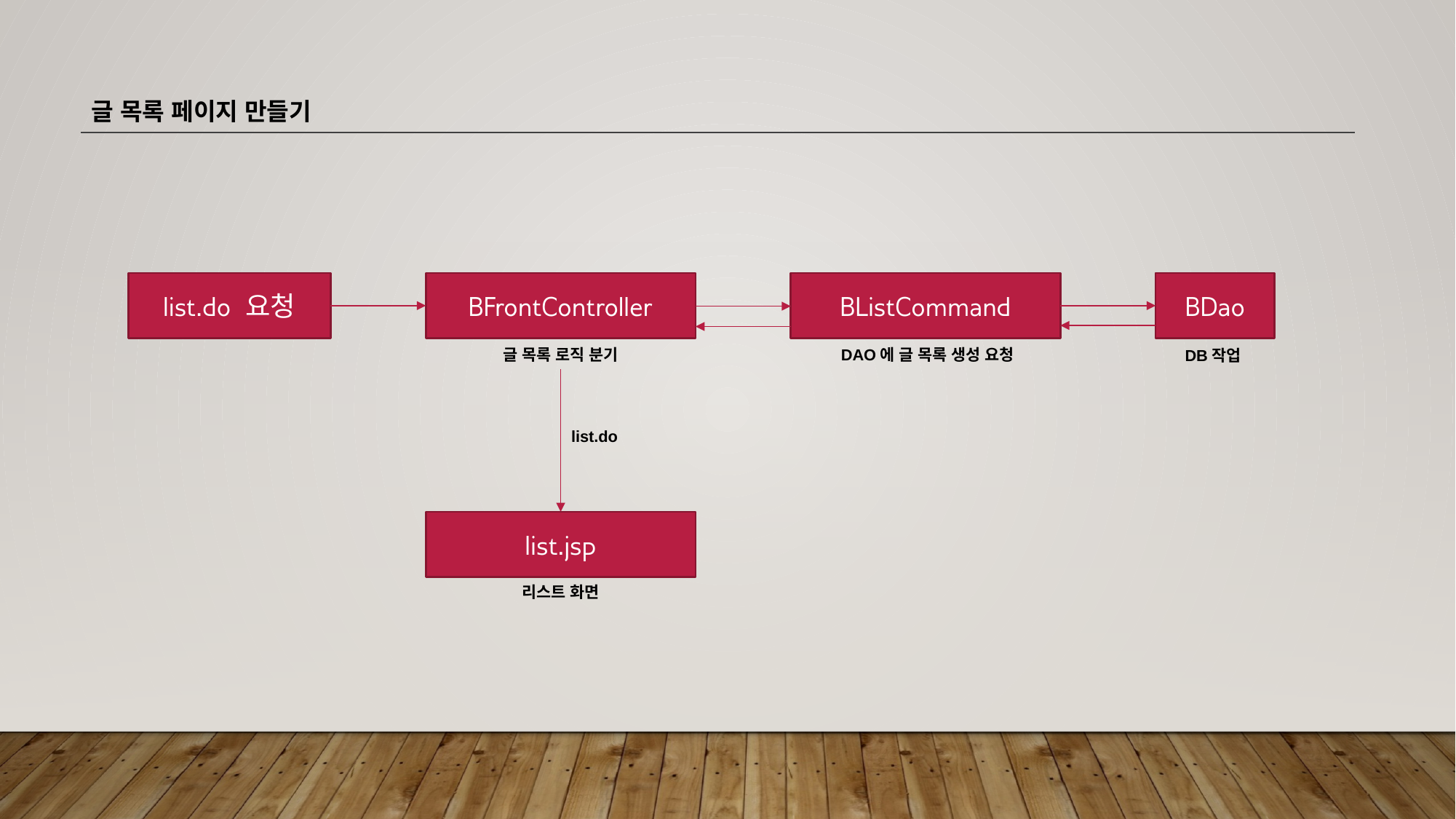

글 목록 페이지 만들기
list.do 요청
BFrontController
BListCommand
BDao
글 목록 로직 분기
DAO에 글 목록 생성 요청
DB작업
list.do
list.jsp
리스트 화면